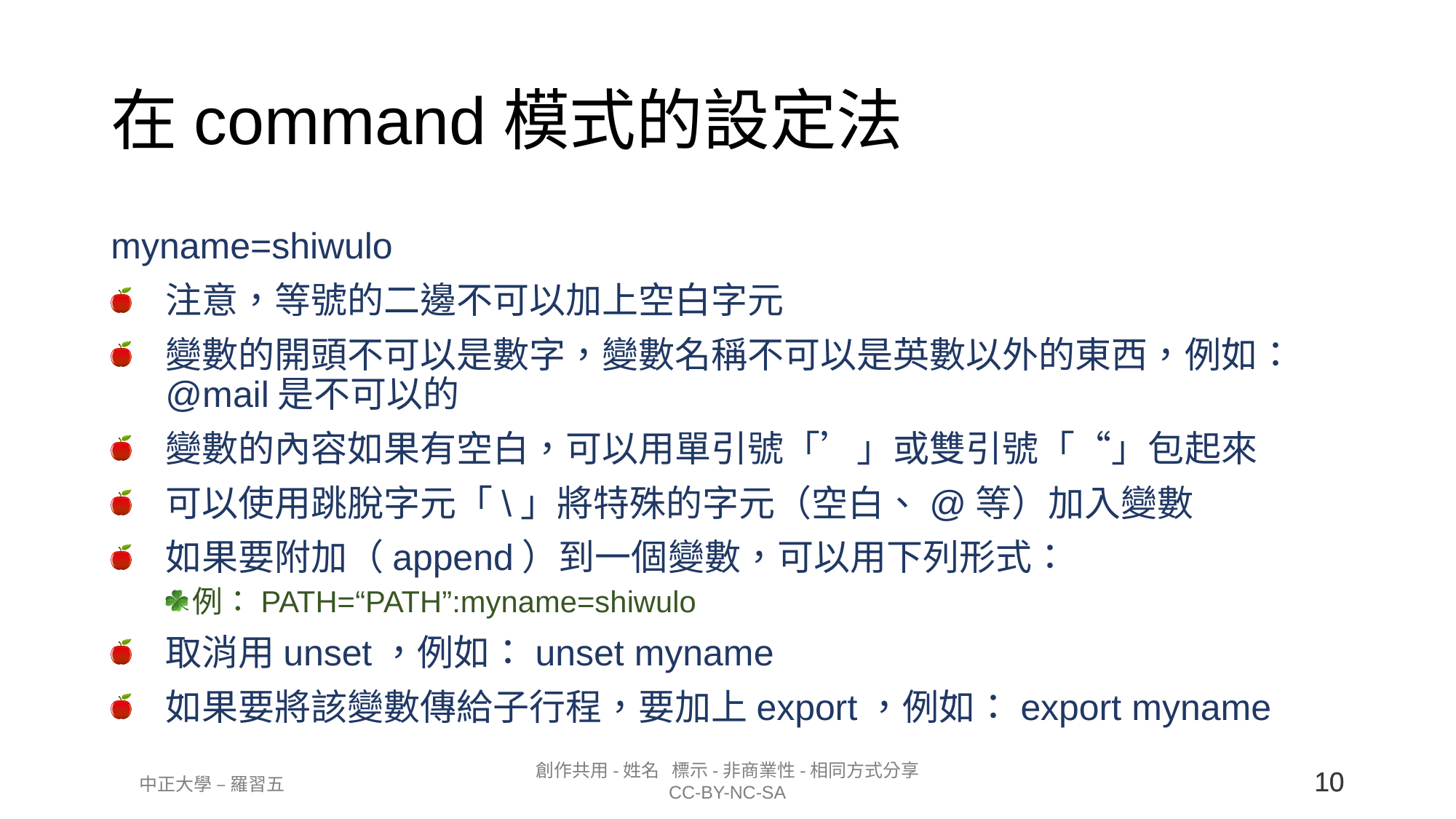

# 在command模式的設定法
myname=shiwulo
注意，等號的二邊不可以加上空白字元
變數的開頭不可以是數字，變數名稱不可以是英數以外的東西，例如：@mail是不可以的
變數的內容如果有空白，可以用單引號「’」或雙引號「“」包起來
可以使用跳脫字元「\」將特殊的字元（空白、@等）加入變數
如果要附加（append）到一個變數，可以用下列形式：
例：PATH=“PATH”:myname=shiwulo
取消用unset，例如：unset myname
如果要將該變數傳給子行程，要加上export，例如：export myname